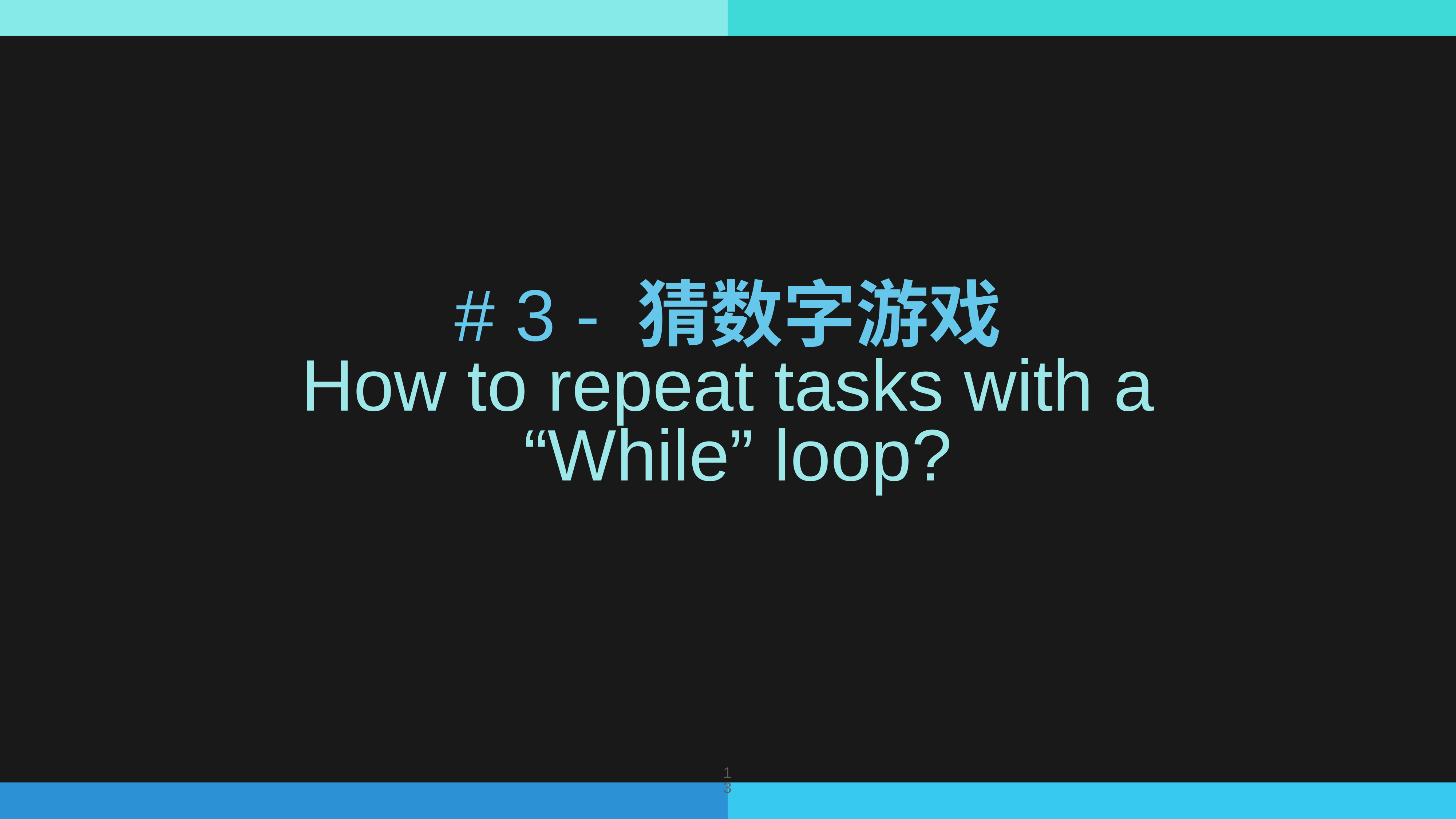

# # 3 - 猜数字游戏
How to repeat tasks with a
 “While” loop?
13